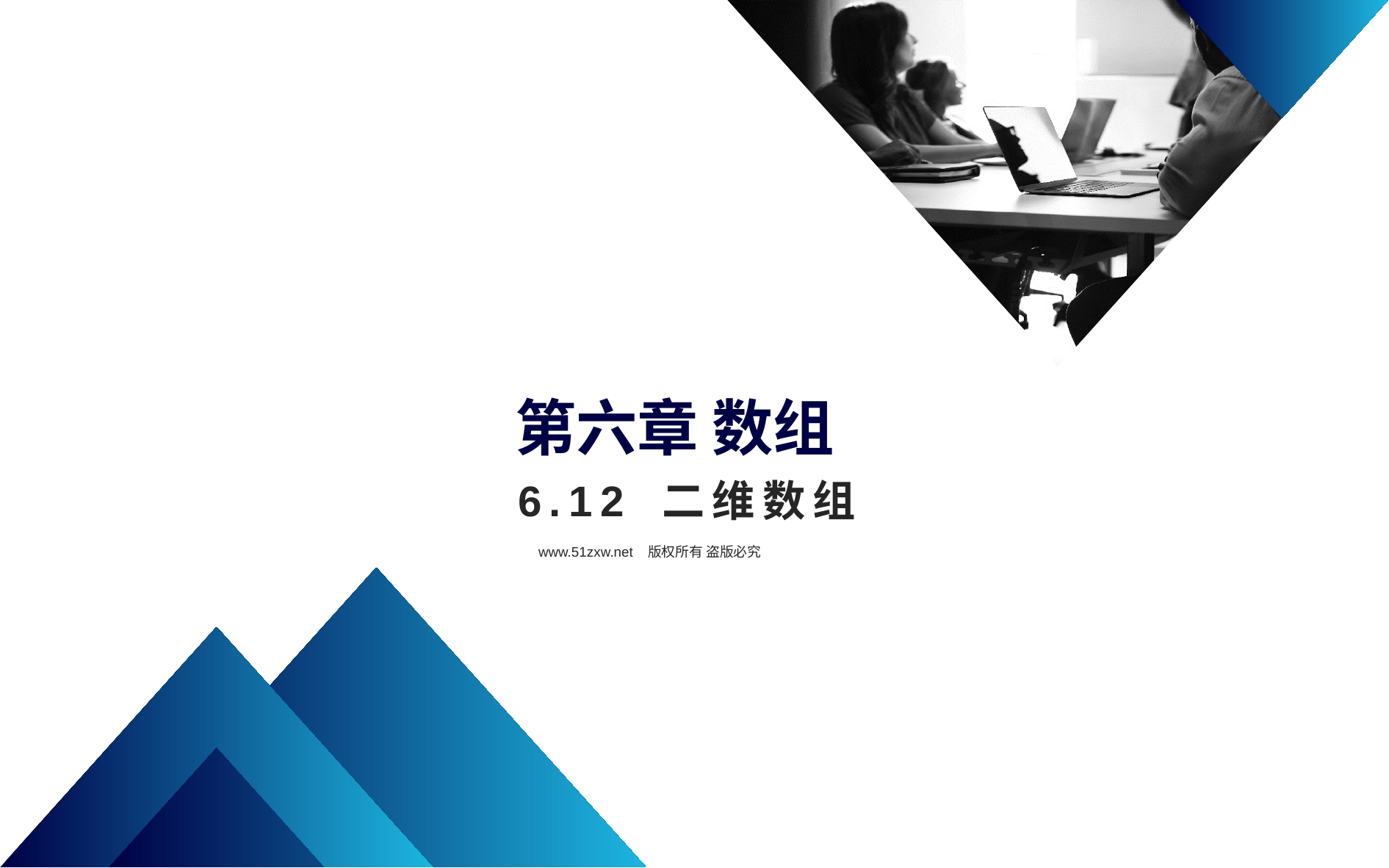

第六章 数组
6.12 二维数组
www.51zxw.net   版权所有 盗版必究